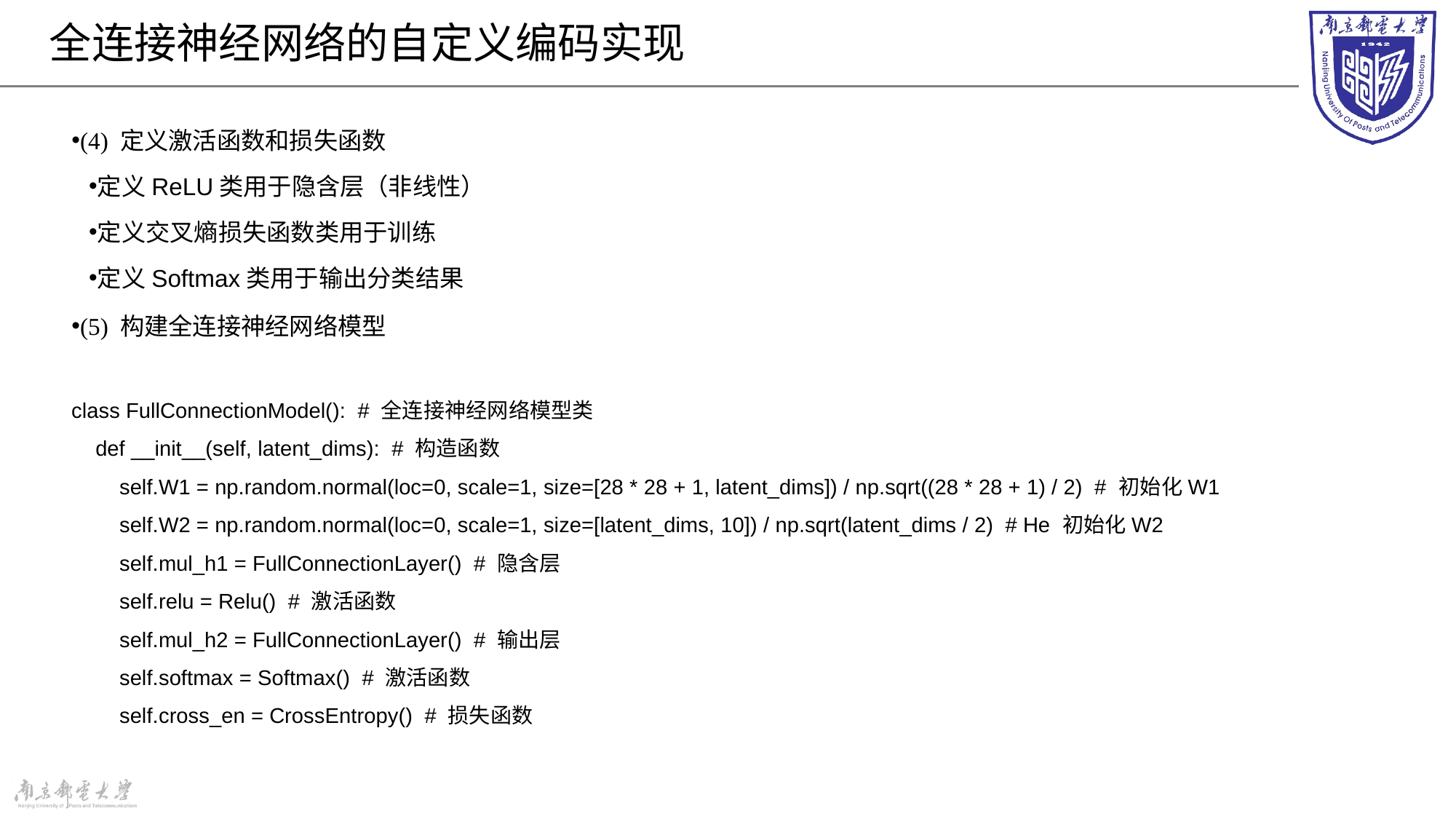

# 全连接神经网络的自定义编码实现
(4) 定义激活函数和损失函数
定义ReLU类用于隐含层（非线性）
定义交叉熵损失函数类用于训练
定义Softmax类用于输出分类结果
(5) 构建全连接神经网络模型

class FullConnectionModel():  # 全连接神经网络模型类
    def __init__(self, latent_dims):  # 构造函数
        self.W1 = np.random.normal(loc=0, scale=1, size=[28 * 28 + 1, latent_dims]) / np.sqrt((28 * 28 + 1) / 2)  # 初始化W1
        self.W2 = np.random.normal(loc=0, scale=1, size=[latent_dims, 10]) / np.sqrt(latent_dims / 2)  # He 初始化W2
        self.mul_h1 = FullConnectionLayer()  # 隐含层
        self.relu = Relu()  # 激活函数
        self.mul_h2 = FullConnectionLayer()  # 输出层
        self.softmax = Softmax()  # 激活函数
        self.cross_en = CrossEntropy()  # 损失函数